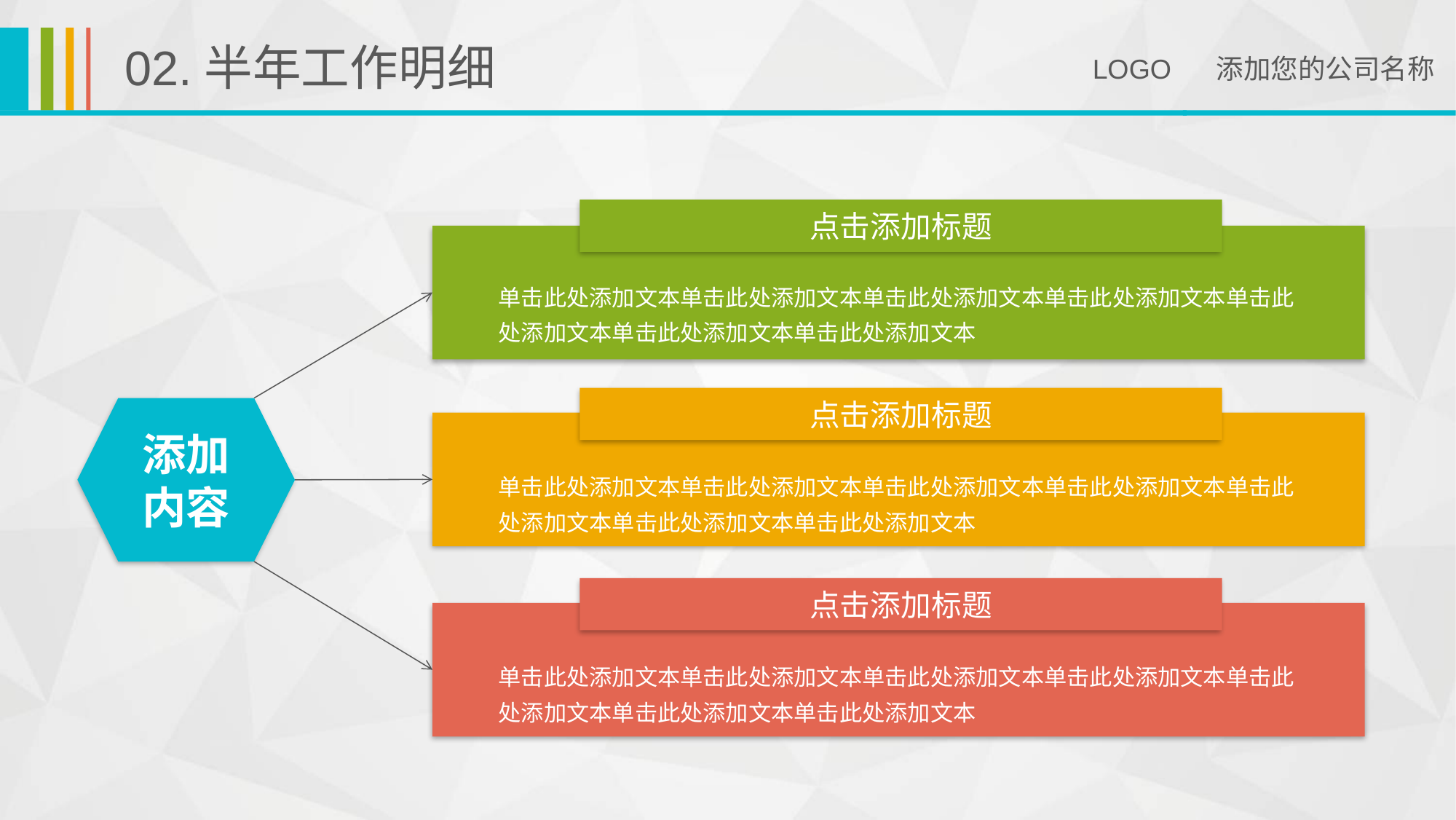

02.半年工作明细
LOGO     添加您的公司名称

点击添加标题

单击此处添加文本单击此处添加文本单击此处添加文本单击此处添加文本单击此处添加文本单击此处添加文本单击此处添加文本
点击添加标题
添加内容

单击此处添加文本单击此处添加文本单击此处添加文本单击此处添加文本单击此处添加文本单击此处添加文本单击此处添加文本
点击添加标题

单击此处添加文本单击此处添加文本单击此处添加文本单击此处添加文本单击此处添加文本单击此处添加文本单击此处添加文本